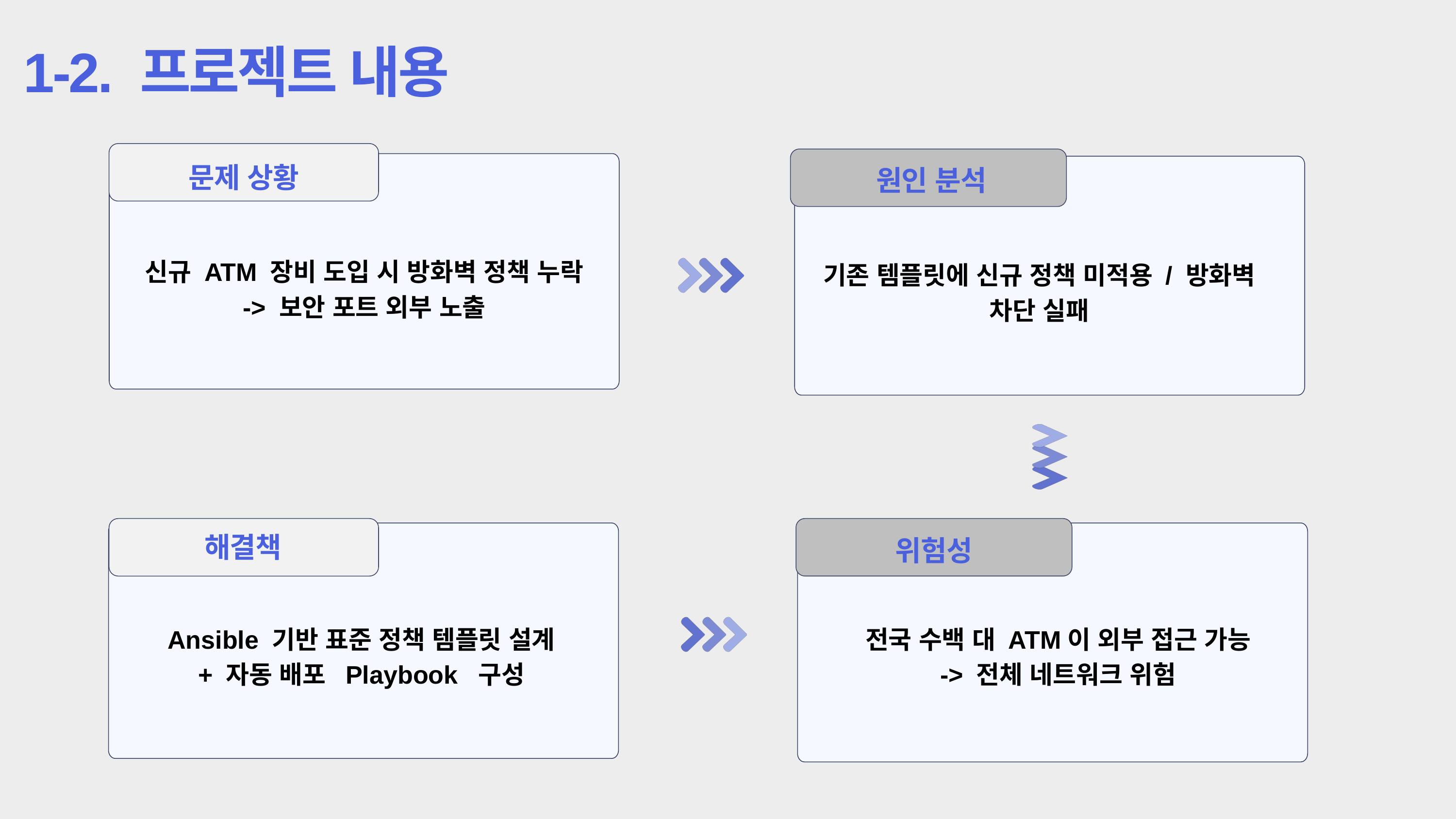

1-2. 프로젝트 내용

문제 상황
원인 분석

신규 ATM 장비 도입 시 방화벽 정책 누락
-> 보안 포트 외부 노출
기존 템플릿에 신규 정책 미적용 / 방화벽 차단 실패

해결책
위험성

Ansible 기반 표준 정책 템플릿 설계
+ 자동 배포  Playbook  구성
전국 수백 대 ATM이 외부 접근 가능
-> 전체 네트워크 위험